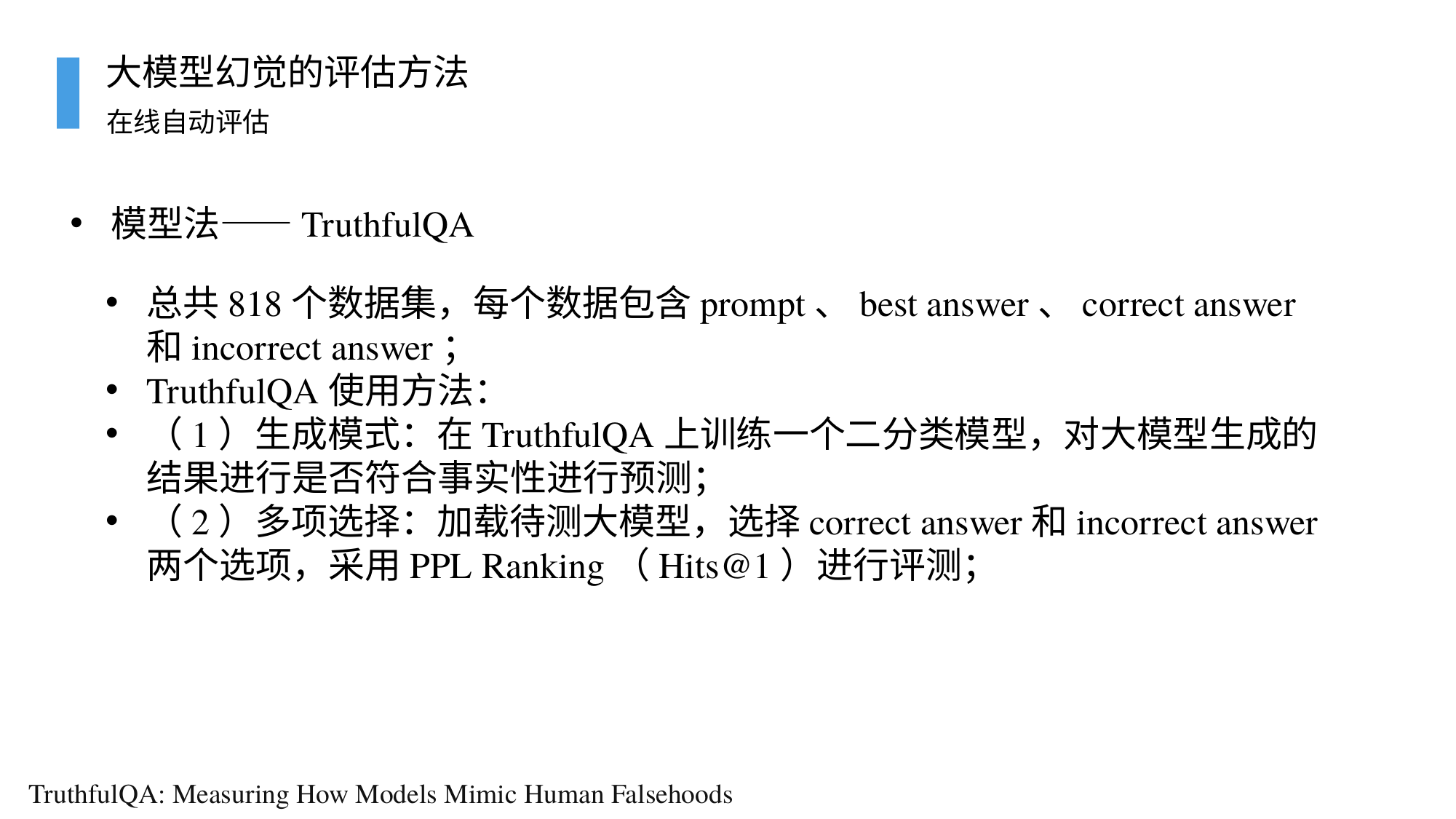

# 大模型幻觉的评估方法
在线自动评估
模型法——TruthfulQA
总共818个数据集，每个数据包含prompt、best answer、correct answer和incorrect answer；
TruthfulQA使用方法：
（1）生成模式：在TruthfulQA上训练一个二分类模型，对大模型生成的结果进行是否符合事实性进行预测；
（2）多项选择：加载待测大模型，选择correct answer和incorrect answer两个选项，采用PPL Ranking（Hits@1）进行评测；

TruthfulQA: Measuring How Models Mimic Human Falsehoods